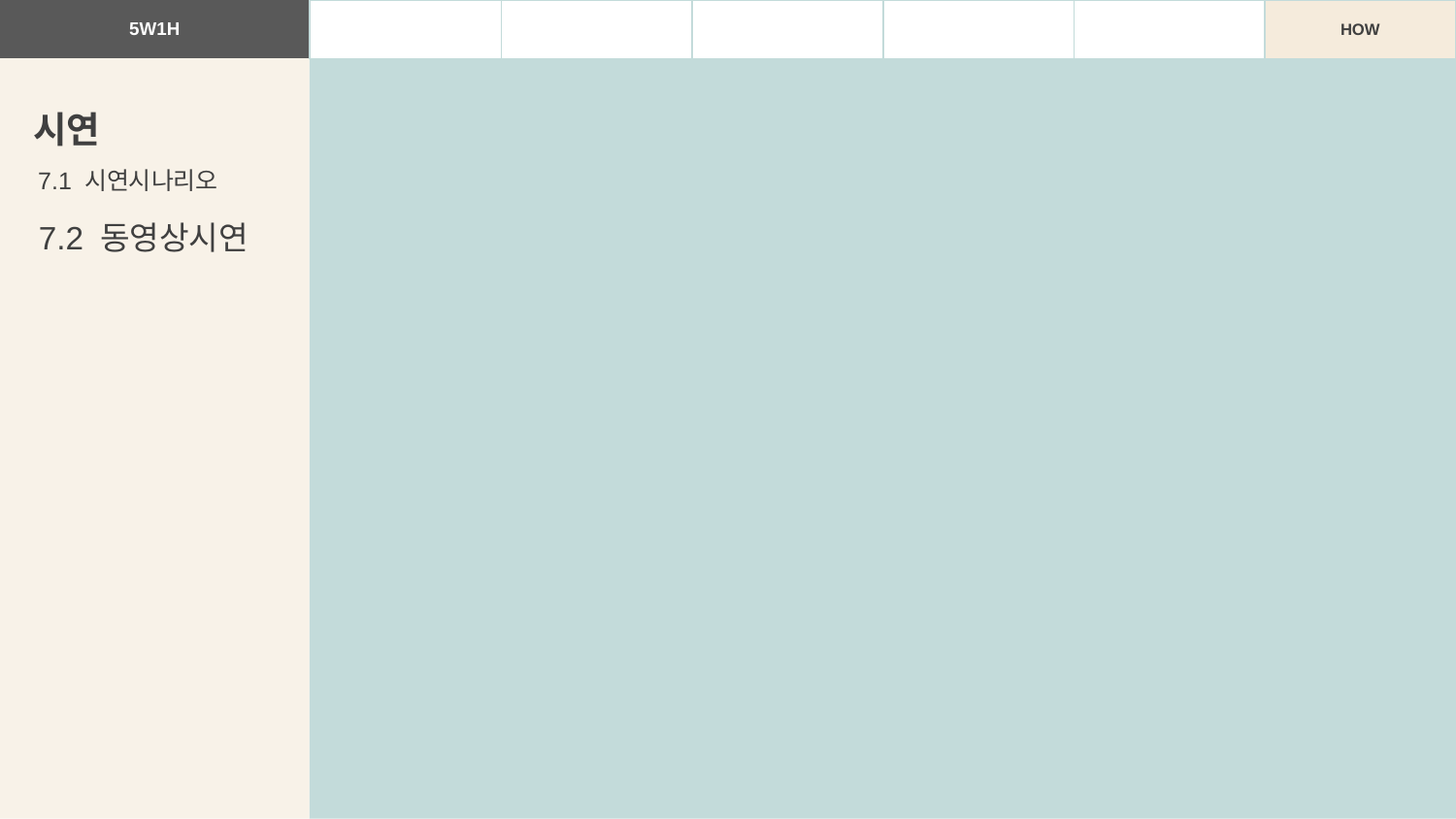

7.2 동영상 및 시현
| 5W1H | WHAT | WHY | WHO |  |  | HOW |
| --- | --- | --- | --- | --- | --- | --- |
시연
7.1 시연시나리오
7.2 동영상시연